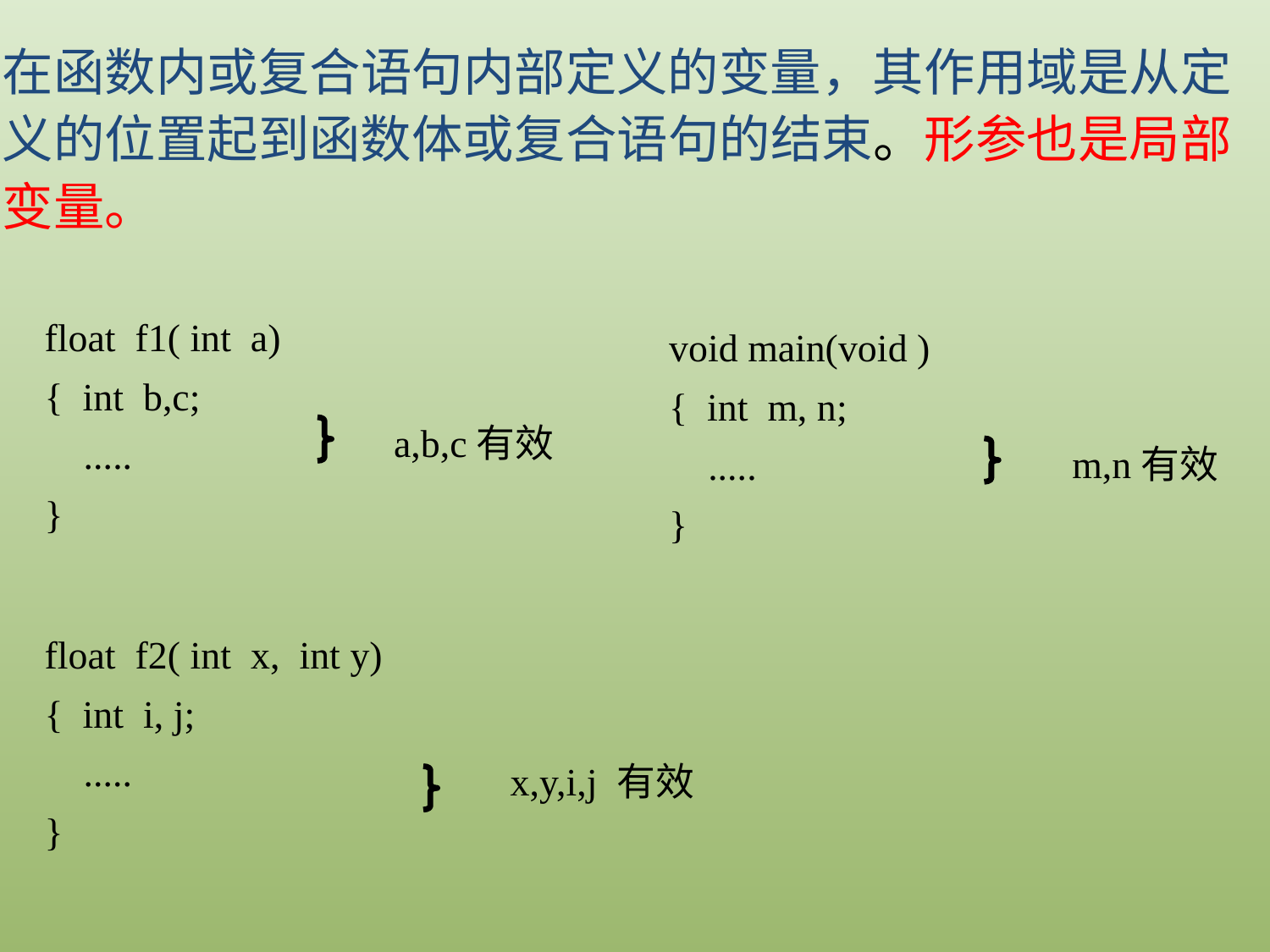

在函数内或复合语句内部定义的变量，其作用域是从定义的位置起到函数体或复合语句的结束。形参也是局部变量。
float  f1( int  a)
{  int  b,c;
    .....
}
void main(void )
{  int  m, n;
    .....
}
a,b,c有效

m,n有效

float  f2( int  x,  int y)
{  int  i, j;
    .....
}
x,y,i,j 有效

218